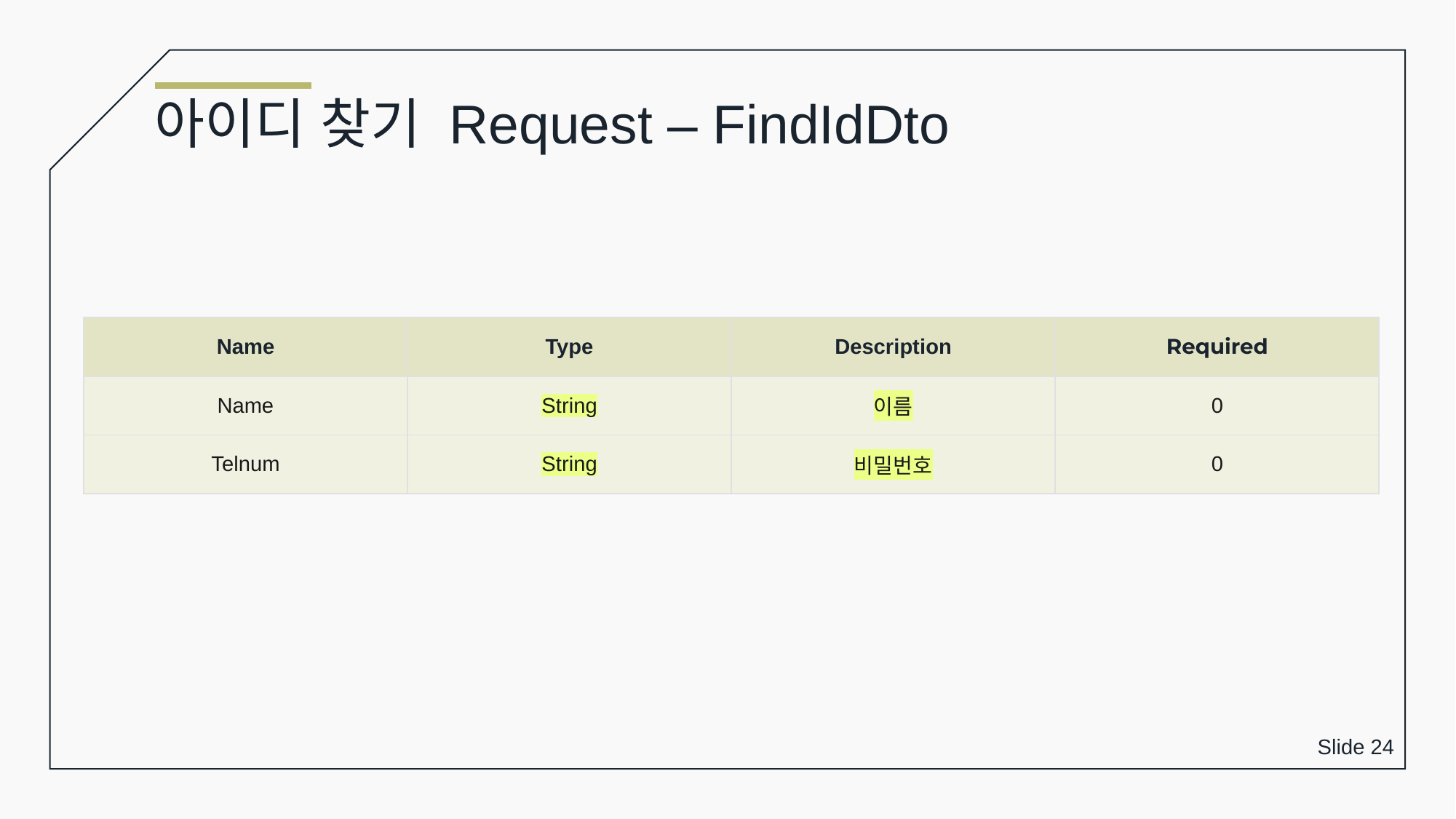

아이디 찾기 Request – FindIdDto

| Name | Type | Description | Required |
| --- | --- | --- | --- |
| Name | String | 이름 | 0 |
| Telnum | String | 비밀번호 | 0 |